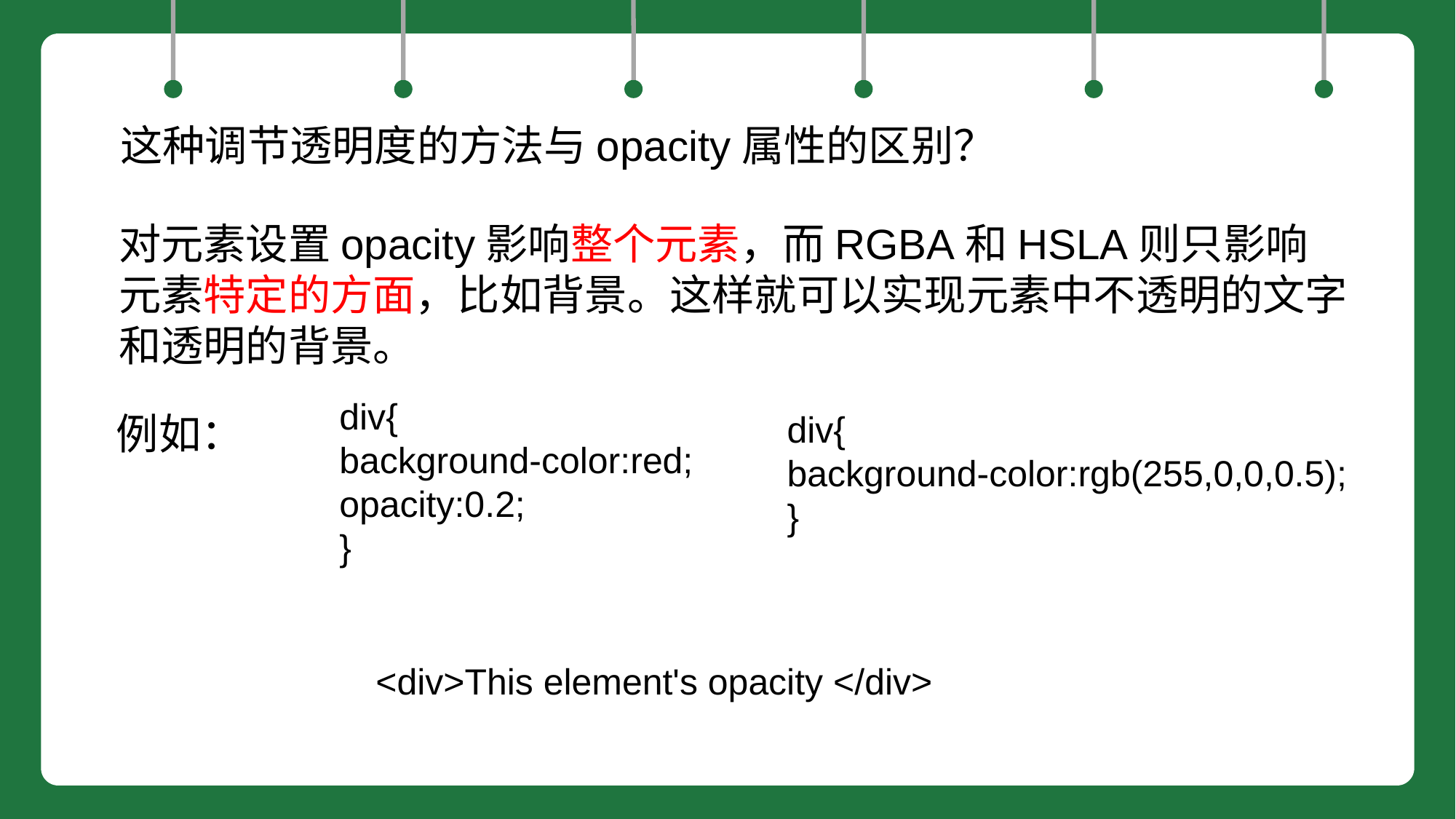

这种调节透明度的方法与opacity属性的区别？
对元素设置opacity影响整个元素，而RGBA和HSLA则只影响元素特定的方面，比如背景。这样就可以实现元素中不透明的文字和透明的背景。
div{
background-color:red;
opacity:0.2;
}
例如：
div{
background-color:rgb(255,0,0,0.5);
}
<div>This element's opacity </div>